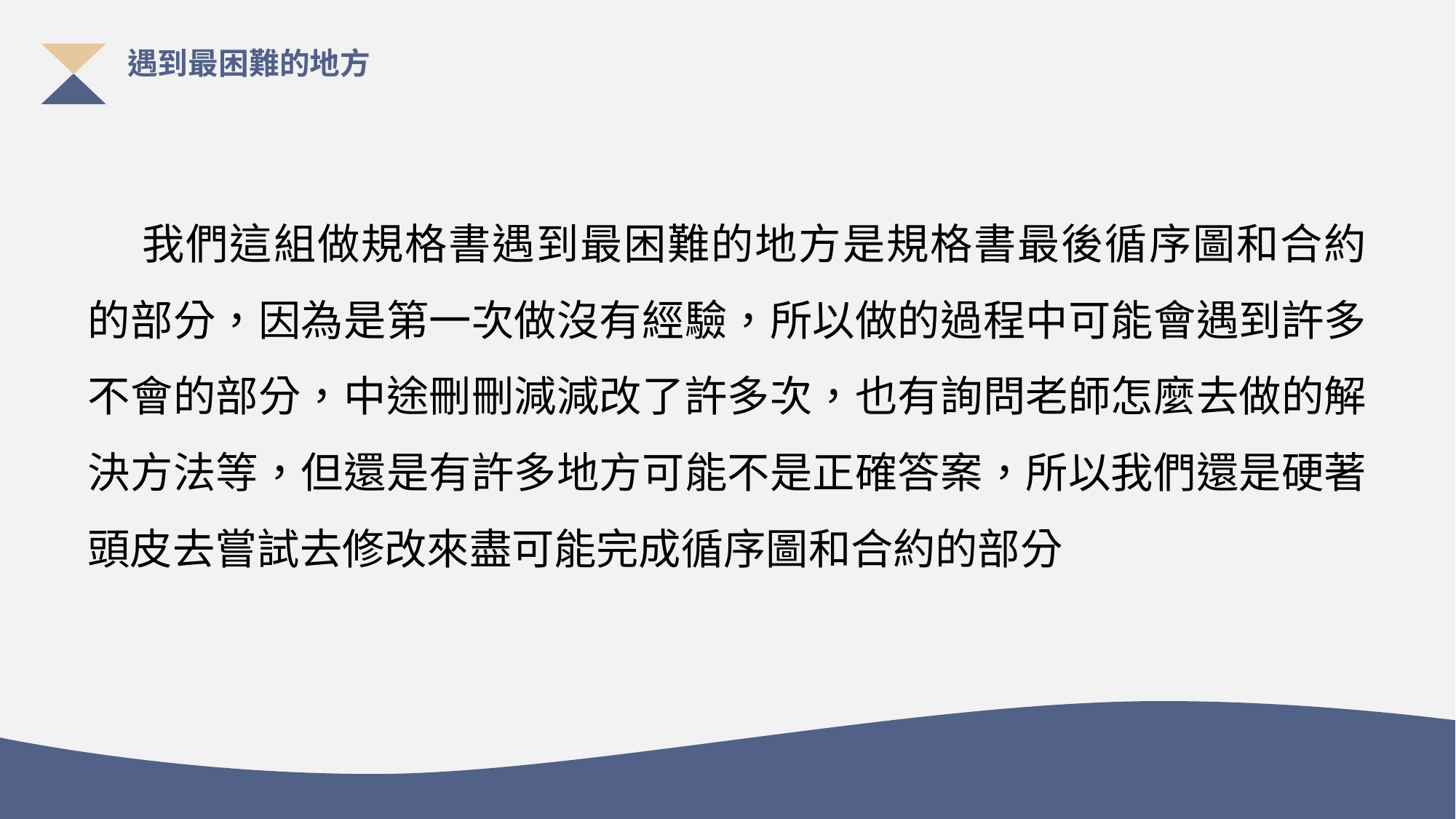

遇到最困難的地方

我們這組做規格書遇到最困難的地方是規格書最後循序圖和合約的部分，因為是第一次做沒有經驗，所以做的過程中可能會遇到許多不會的部分，中途刪刪減減改了許多次，也有詢問老師怎麼去做的解決方法等，但還是有許多地方可能不是正確答案，所以我們還是硬著頭皮去嘗試去修改來盡可能完成循序圖和合約的部分